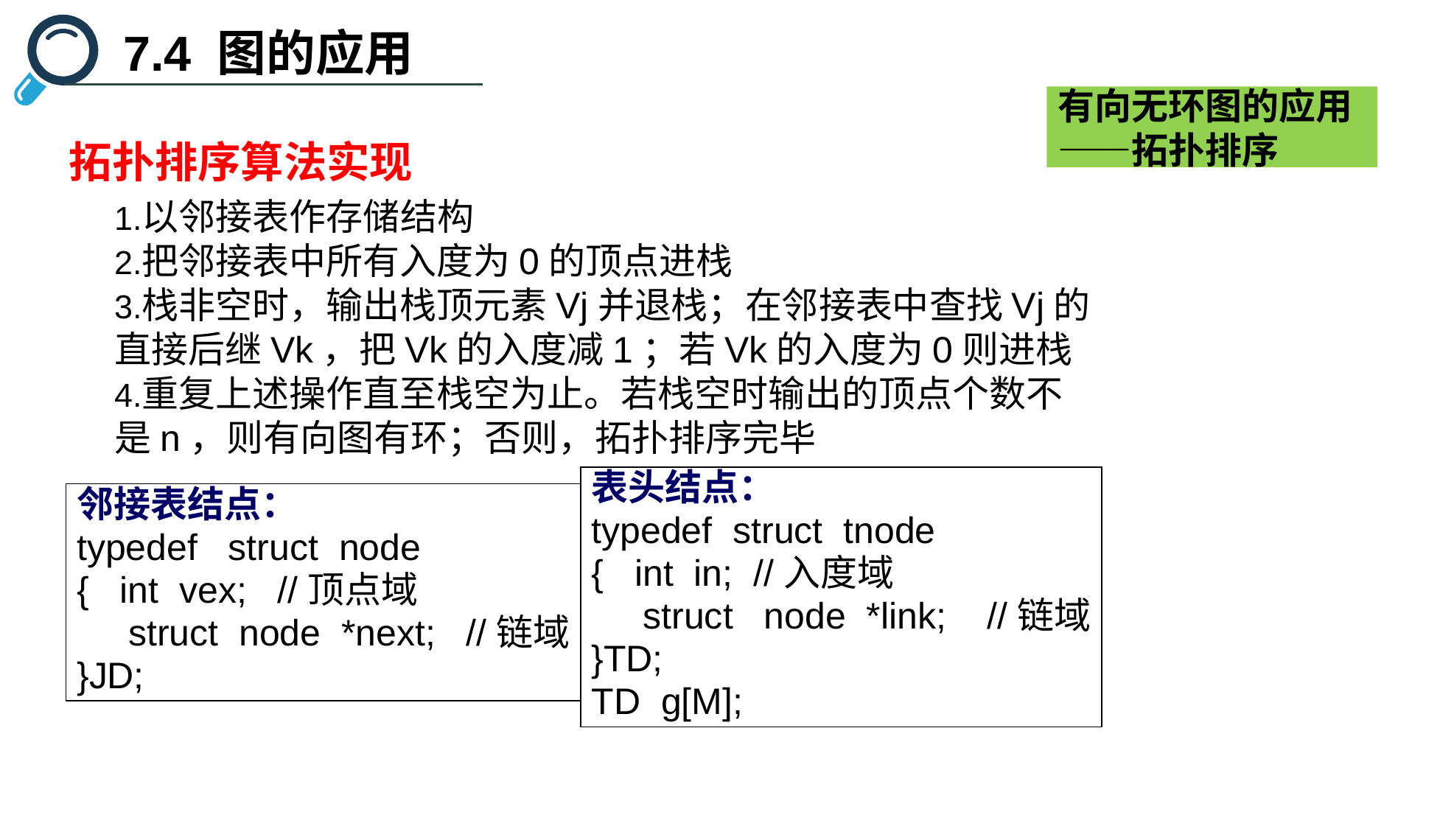

7.4 图的应用
有向无环图的应用——拓扑排序
拓扑排序算法实现
以邻接表作存储结构
把邻接表中所有入度为0的顶点进栈
栈非空时，输出栈顶元素Vj并退栈；在邻接表中查找Vj的直接后继Vk，把Vk的入度减1；若Vk的入度为0则进栈
重复上述操作直至栈空为止。若栈空时输出的顶点个数不是n，则有向图有环；否则，拓扑排序完毕
表头结点：
typedef  struct  tnode
{   int  in;  //入度域
     struct   node  *link;    //链域
}TD;
TD  g[M];
邻接表结点：
typedef   struct  node
{   int  vex;   //顶点域
     struct  node  *next;   //链域
}JD;